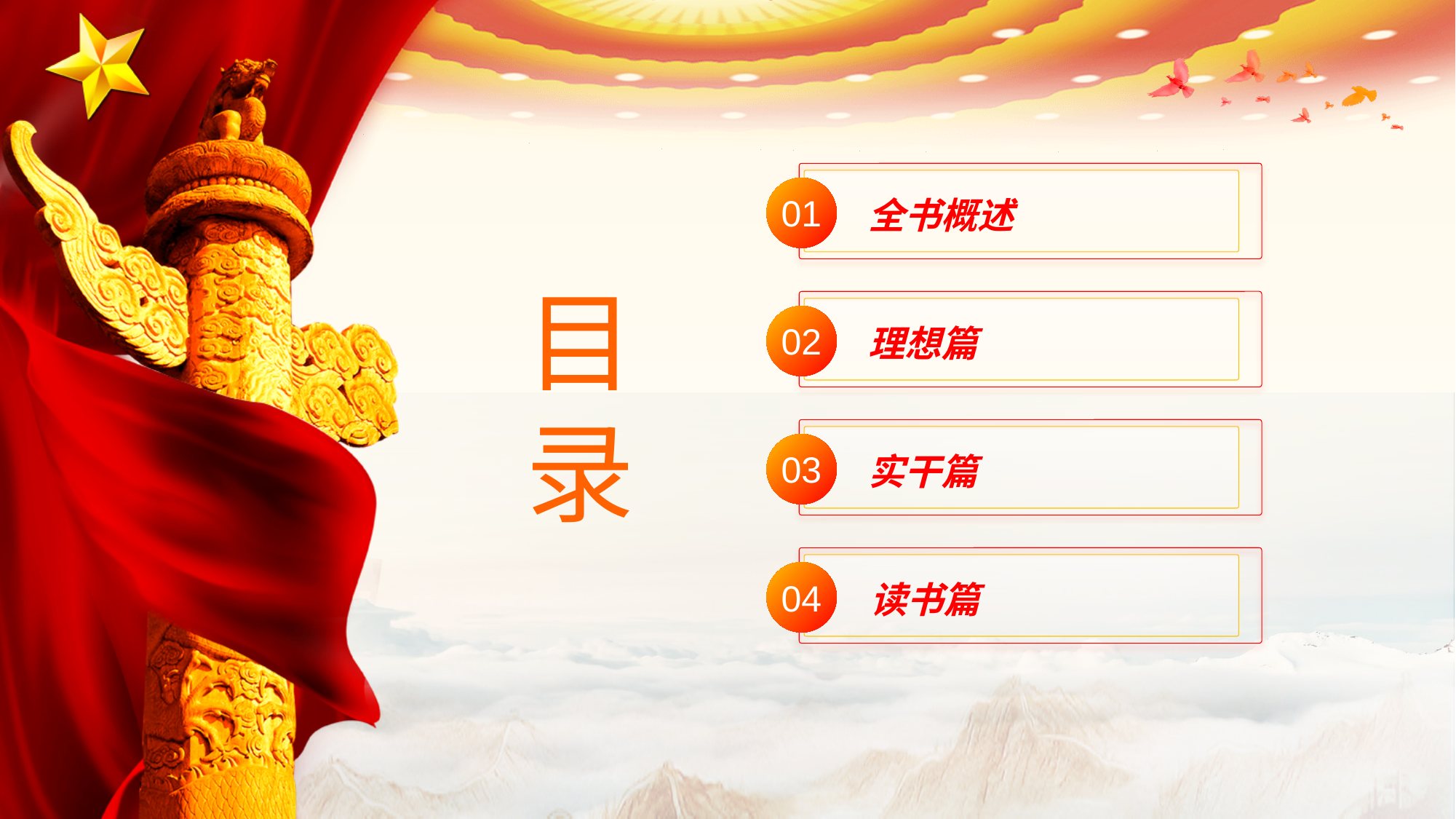

01
全书概述
目录

02
理想篇

03
实干篇

04
读书篇